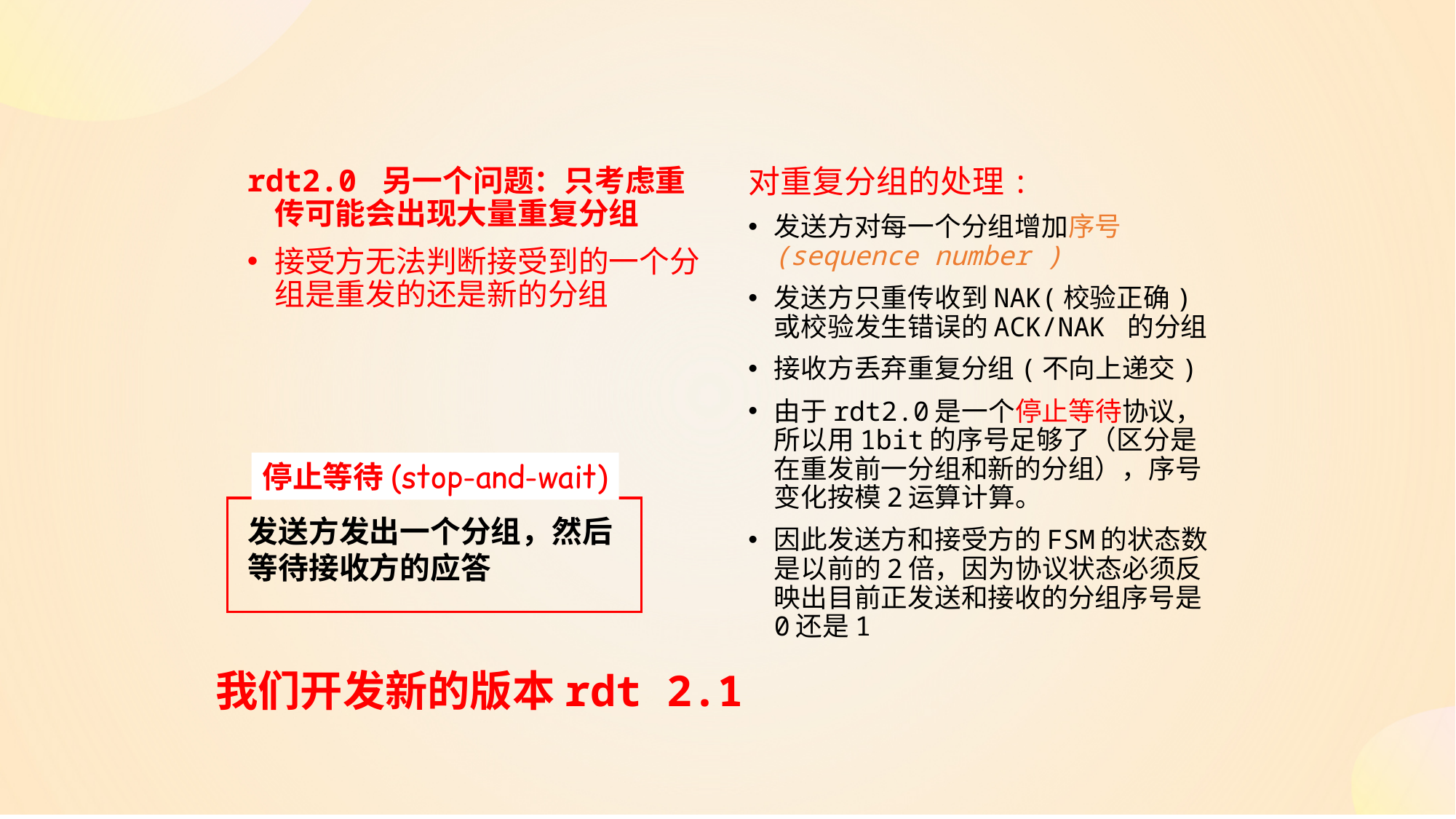

rdt2.0 另一个问题：只考虑重传可能会出现大量重复分组
接受方无法判断接受到的一个分组是重发的还是新的分组
对重复分组的处理:
发送方对每一个分组增加序号(sequence number )
发送方只重传收到NAK(校验正确)或校验发生错误的ACK/NAK 的分组
接收方丢弃重复分组(不向上递交)
由于rdt2.0是一个停止等待协议，所以用1bit的序号足够了（区分是在重发前一分组和新的分组），序号变化按模2运算计算。
因此发送方和接受方的FSM的状态数是以前的2倍，因为协议状态必须反映出目前正发送和接收的分组序号是0还是1
停止等待(stop-and-wait)

发送方发出一个分组，然后
等待接收方的应答
我们开发新的版本rdt 2.1